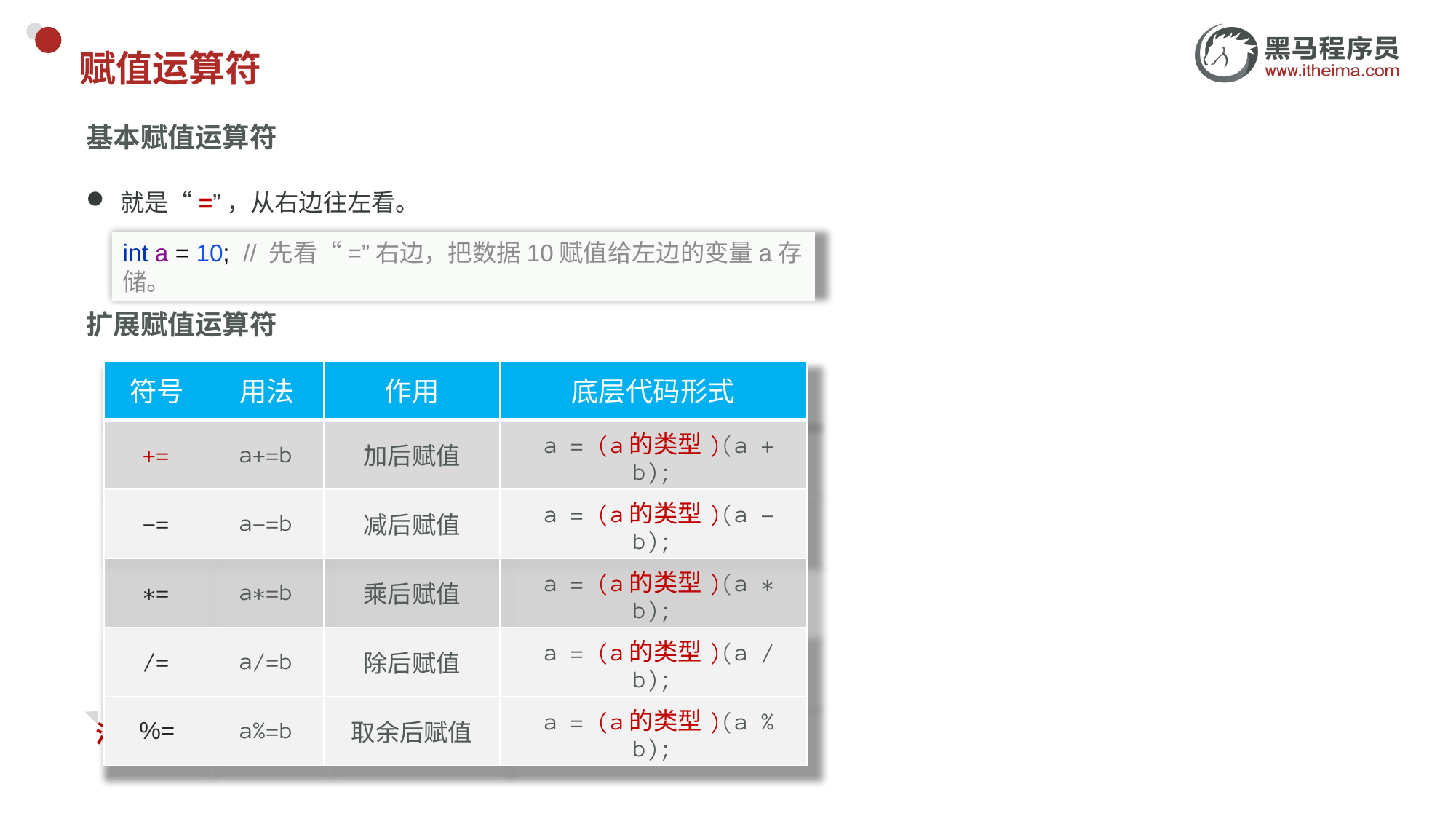

# 赋值运算符
基本赋值运算符
就是“=”，从右边往左看。

int a = 10;  // 先看“=”右边，把数据10赋值给左边的变量a存储。
扩展赋值运算符
| 符号 | 用法 | 作用 | 底层代码形式 |
| --- | --- | --- | --- |
| += | a+=b | 加后赋值 | a = (a的类型)(a + b); |
| -= | a-=b | 减后赋值 | a = (a的类型)(a - b); |
| \*= | a\*=b | 乘后赋值 | a = (a的类型)(a \* b); |
| /= | a/=b | 除后赋值 | a = (a的类型)(a / b); |
| %= | a%=b | 取余后赋值 | a = (a的类型)(a % b); |
注意：扩展的赋值运算符隐含了强制类型转换。